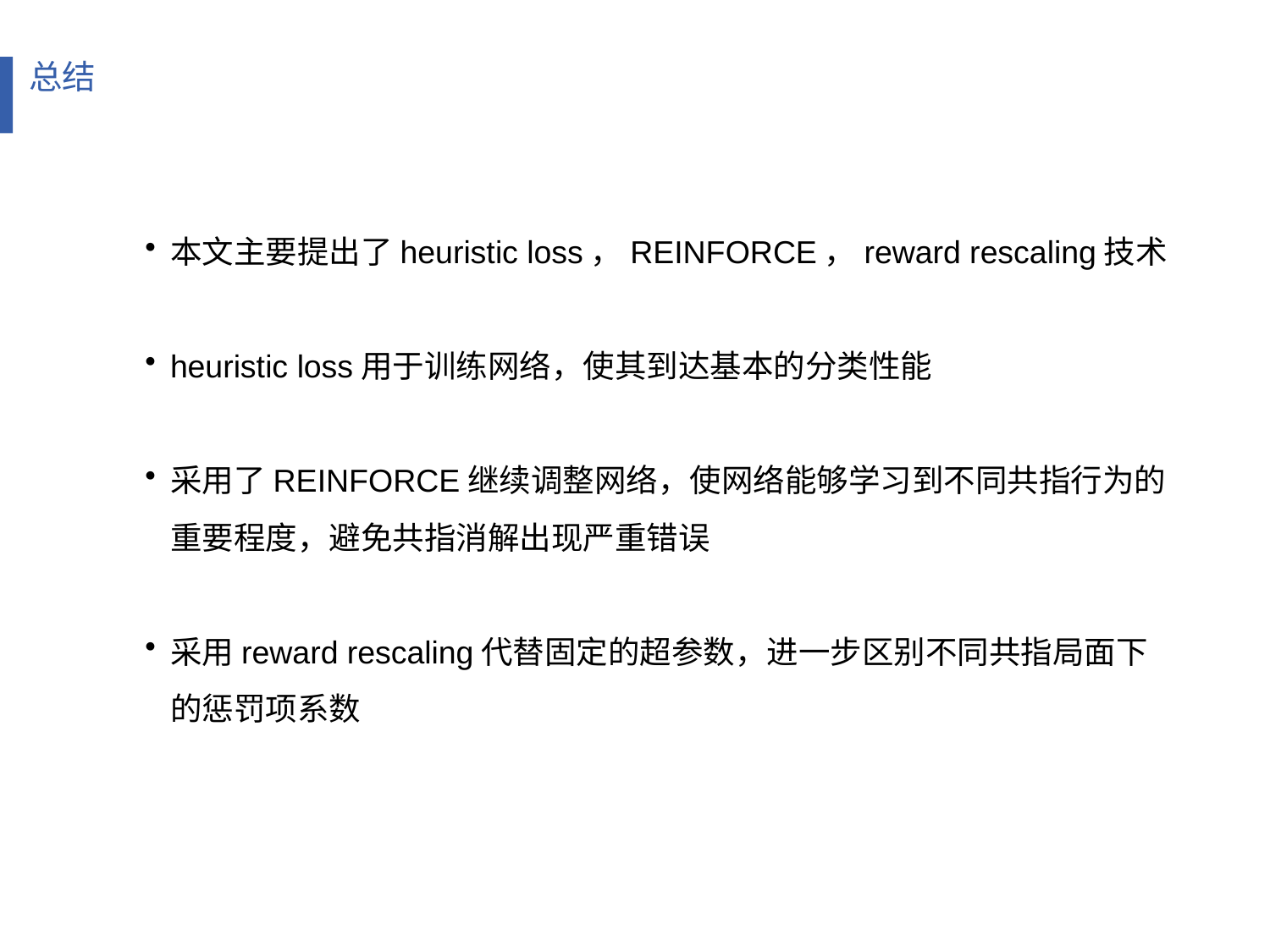

总结

本文主要提出了heuristic loss，REINFORCE，reward rescaling技术

heuristic loss用于训练网络，使其到达基本的分类性能

采用了REINFORCE继续调整网络，使网络能够学习到不同共指行为的重要程度，避免共指消解出现严重错误

采用reward rescaling代替固定的超参数，进一步区别不同共指局面下的惩罚项系数